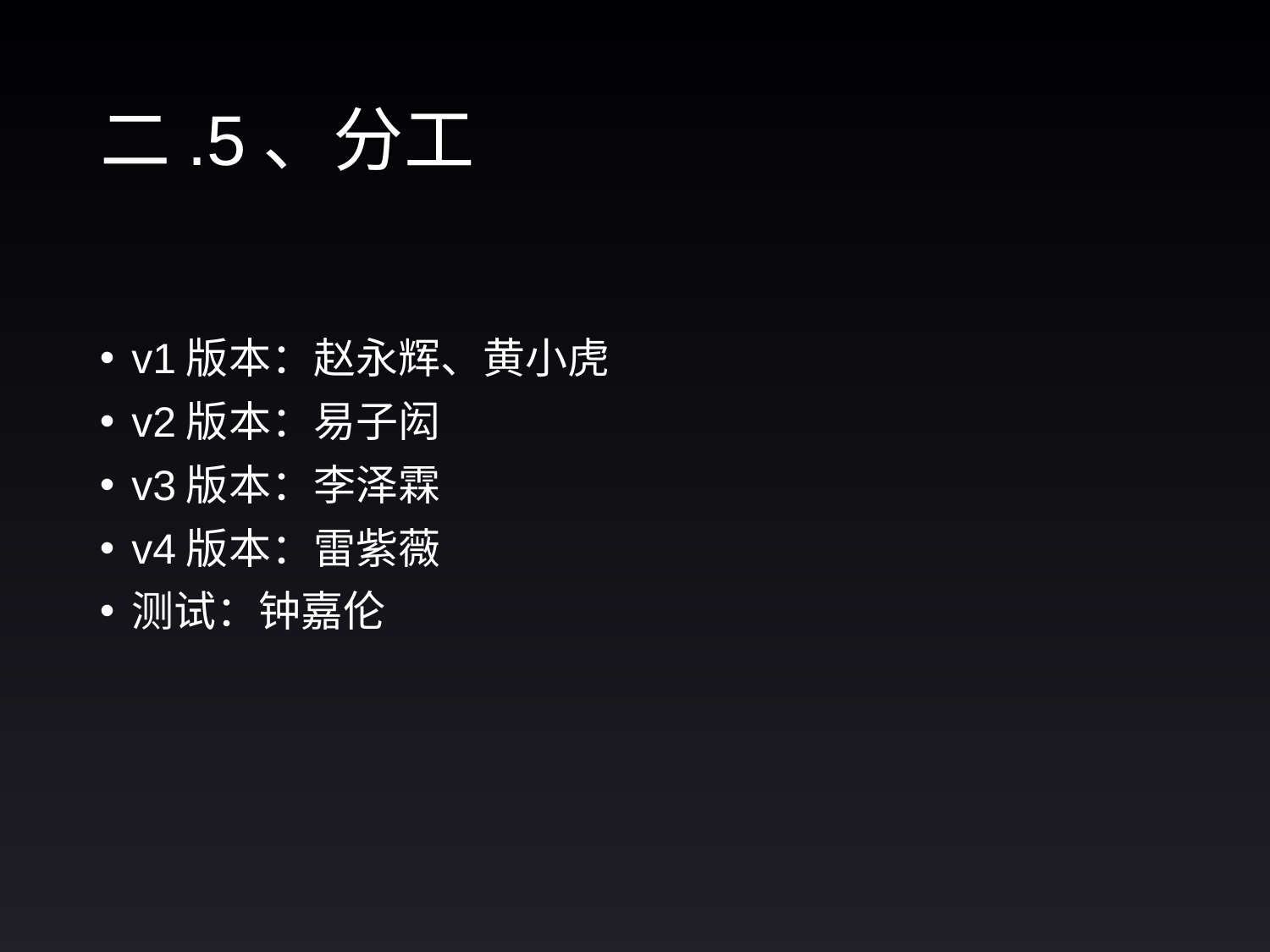

# 二.5、分工
v1版本：赵永辉、黄小虎
v2版本：易子闳
v3版本：李泽霖
v4版本：雷紫薇
测试：钟嘉伦